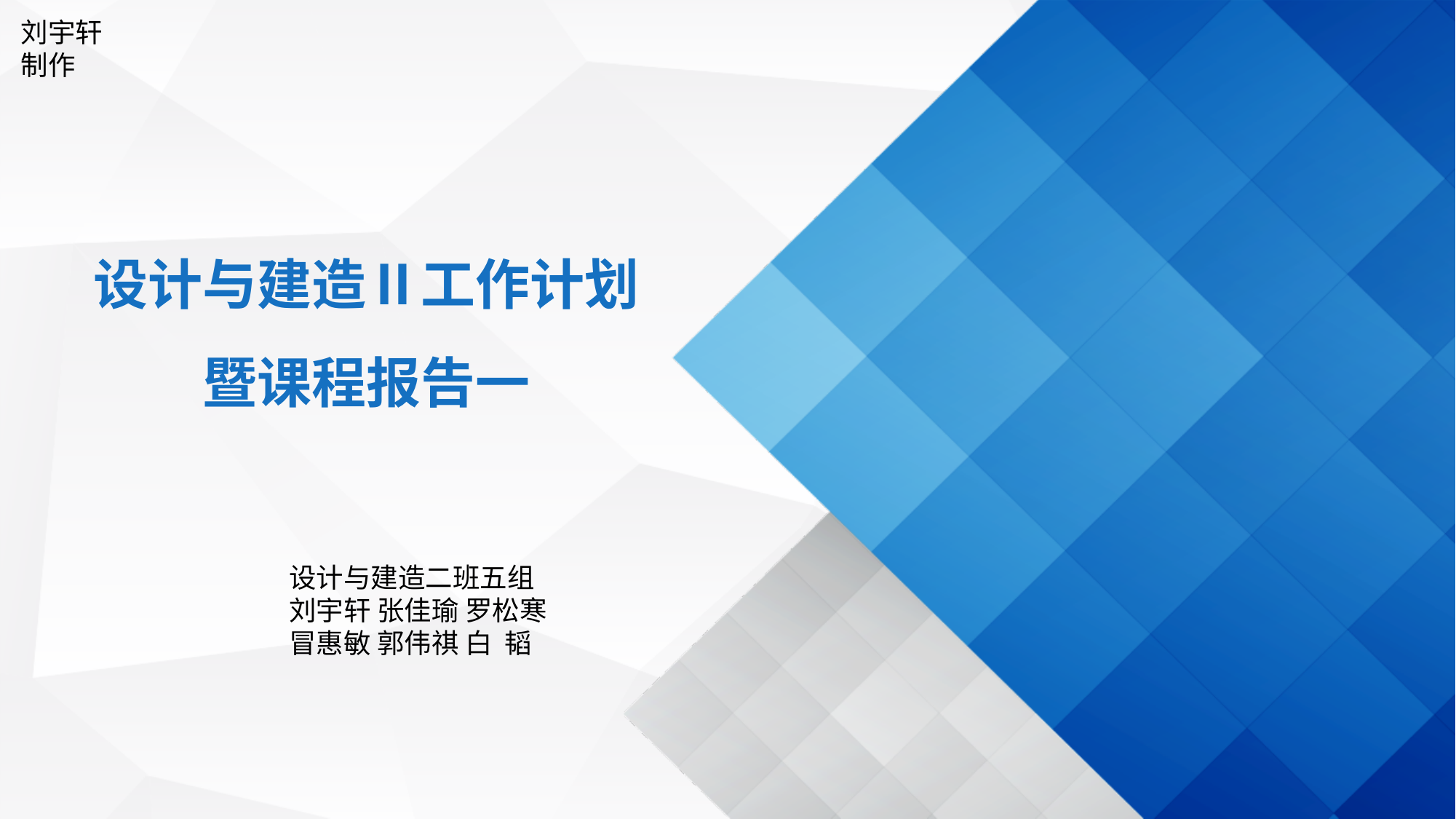

刘宇轩制作
设计与建造Ⅱ工作计划
暨课程报告一
设计与建造二班五组
刘宇轩 张佳瑜 罗松寒
冒惠敏 郭伟祺 白  韬